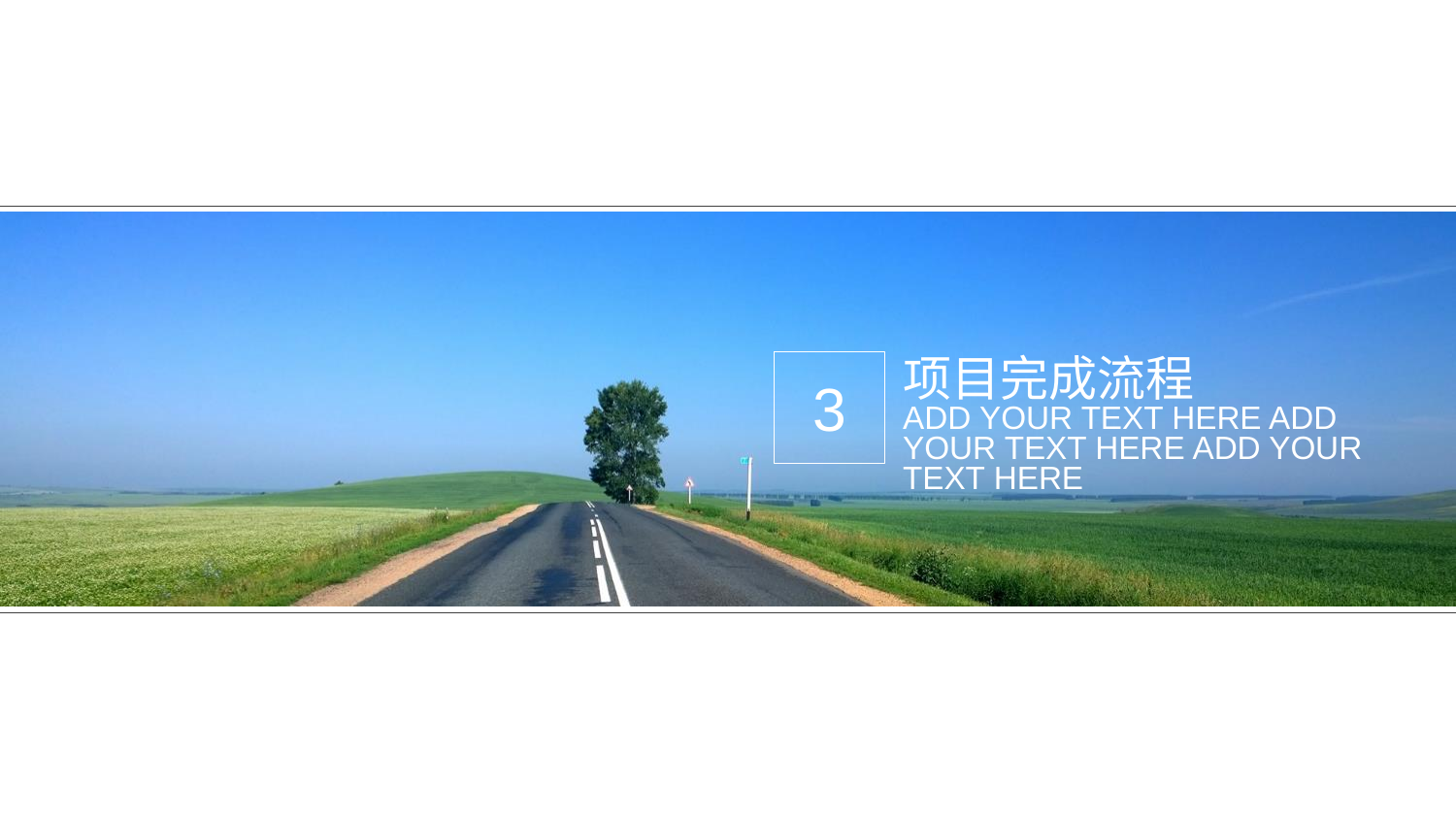

项目完成流程

3
ADD YOUR TEXT HERE ADD YOUR TEXT HERE ADD YOUR TEXT HERE